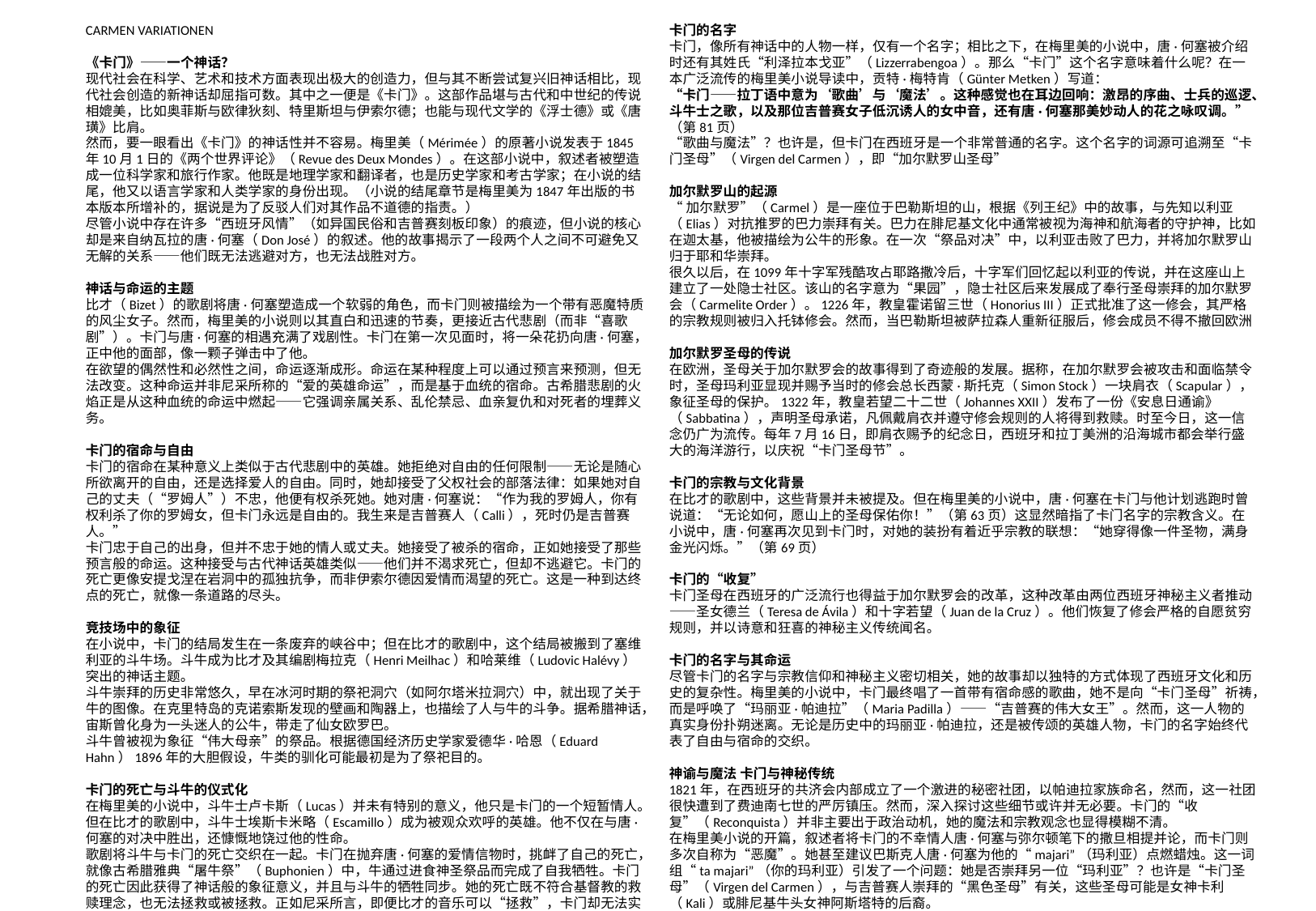

CARMEN VARIATIONEN

《卡门》——一个神话？
现代社会在科学、艺术和技术方面表现出极大的创造力，但与其不断尝试复兴旧神话相比，现代社会创造的新神话却屈指可数。其中之一便是《卡门》。这部作品堪与古代和中世纪的传说相媲美，比如奥菲斯与欧律狄刻、特里斯坦与伊索尔德；也能与现代文学的《浮士德》或《唐璜》比肩。
然而，要一眼看出《卡门》的神话性并不容易。梅里美（Mérimée）的原著小说发表于1845年10月1日的《两个世界评论》（Revue des Deux Mondes）。在这部小说中，叙述者被塑造成一位科学家和旅行作家。他既是地理学家和翻译者，也是历史学家和考古学家；在小说的结尾，他又以语言学家和人类学家的身份出现。（小说的结尾章节是梅里美为1847年出版的书本版本所增补的，据说是为了反驳人们对其作品不道德的指责。）
尽管小说中存在许多“西班牙风情”（如异国民俗和吉普赛刻板印象）的痕迹，但小说的核心却是来自纳瓦拉的唐·何塞（Don José）的叙述。他的故事揭示了一段两个人之间不可避免又无解的关系——他们既无法逃避对方，也无法战胜对方。

神话与命运的主题
比才（Bizet）的歌剧将唐·何塞塑造成一个软弱的角色，而卡门则被描绘为一个带有恶魔特质的风尘女子。然而，梅里美的小说则以其直白和迅速的节奏，更接近古代悲剧（而非“喜歌剧”）。卡门与唐·何塞的相遇充满了戏剧性。卡门在第一次见面时，将一朵花扔向唐·何塞，正中他的面部，像一颗子弹击中了他。
在欲望的偶然性和必然性之间，命运逐渐成形。命运在某种程度上可以通过预言来预测，但无法改变。这种命运并非尼采所称的“爱的英雄命运”，而是基于血统的宿命。古希腊悲剧的火焰正是从这种血统的命运中燃起——它强调亲属关系、乱伦禁忌、血亲复仇和对死者的埋葬义务。

卡门的宿命与自由
卡门的宿命在某种意义上类似于古代悲剧中的英雄。她拒绝对自由的任何限制——无论是随心所欲离开的自由，还是选择爱人的自由。同时，她却接受了父权社会的部落法律：如果她对自己的丈夫（“罗姆人”）不忠，他便有权杀死她。她对唐·何塞说：“作为我的罗姆人，你有权利杀了你的罗姆女，但卡门永远是自由的。我生来是吉普赛人（Calli），死时仍是吉普赛人。”
卡门忠于自己的出身，但并不忠于她的情人或丈夫。她接受了被杀的宿命，正如她接受了那些预言般的命运。这种接受与古代神话英雄类似——他们并不渴求死亡，但却不逃避它。卡门的死亡更像安提戈涅在岩洞中的孤独抗争，而非伊索尔德因爱情而渴望的死亡。这是一种到达终点的死亡，就像一条道路的尽头。

竞技场中的象征
在小说中，卡门的结局发生在一条废弃的峡谷中；但在比才的歌剧中，这个结局被搬到了塞维利亚的斗牛场。斗牛成为比才及其编剧梅拉克（Henri Meilhac）和哈莱维（Ludovic Halévy）突出的神话主题。
斗牛崇拜的历史非常悠久，早在冰河时期的祭祀洞穴（如阿尔塔米拉洞穴）中，就出现了关于牛的图像。在克里特岛的克诺索斯发现的壁画和陶器上，也描绘了人与牛的斗争。据希腊神话，宙斯曾化身为一头迷人的公牛，带走了仙女欧罗巴。
斗牛曾被视为象征“伟大母亲”的祭品。根据德国经济历史学家爱德华·哈恩（Eduard Hahn）1896年的大胆假设，牛类的驯化可能最初是为了祭祀目的。

卡门的死亡与斗牛的仪式化
在梅里美的小说中，斗牛士卢卡斯（Lucas）并未有特别的意义，他只是卡门的一个短暂情人。但在比才的歌剧中，斗牛士埃斯卡米略（Escamillo）成为被观众欢呼的英雄。他不仅在与唐·何塞的对决中胜出，还慷慨地饶过他的性命。
歌剧将斗牛与卡门的死亡交织在一起。卡门在抛弃唐·何塞的爱情信物时，挑衅了自己的死亡，就像古希腊雅典“屠牛祭”（Buphonien）中，牛通过进食神圣祭品而完成了自我牺牲。卡门的死亡因此获得了神话般的象征意义，并且与斗牛的牺牲同步。她的死亡既不符合基督教的救赎理念，也无法拯救或被拯救。正如尼采所言，即便比才的音乐可以“拯救”，卡门却无法实现救赎。

卡门的名字
卡门，像所有神话中的人物一样，仅有一个名字；相比之下，在梅里美的小说中，唐·何塞被介绍时还有其姓氏“利泽拉本戈亚”（Lizzerrabengoa）。那么“卡门”这个名字意味着什么呢？在一本广泛流传的梅里美小说导读中，贡特·梅特肯（Günter Metken）写道：
“卡门——拉丁语中意为‘歌曲’与‘魔法’。这种感觉也在耳边回响：激昂的序曲、士兵的巡逻、斗牛士之歌，以及那位吉普赛女子低沉诱人的女中音，还有唐·何塞那美妙动人的花之咏叹调。”（第81页）
“歌曲与魔法”？也许是，但卡门在西班牙是一个非常普通的名字。这个名字的词源可追溯至“卡门圣母”（Virgen del Carmen），即“加尔默罗山圣母”

加尔默罗山的起源
“加尔默罗”（Carmel）是一座位于巴勒斯坦的山，根据《列王纪》中的故事，与先知以利亚（Elias）对抗推罗的巴力崇拜有关。巴力在腓尼基文化中通常被视为海神和航海者的守护神，比如在迦太基，他被描绘为公牛的形象。在一次“祭品对决”中，以利亚击败了巴力，并将加尔默罗山归于耶和华崇拜。
很久以后，在1099年十字军残酷攻占耶路撒冷后，十字军们回忆起以利亚的传说，并在这座山上建立了一处隐士社区。该山的名字意为“果园”，隐士社区后来发展成了奉行圣母崇拜的加尔默罗会（Carmelite Order）。1226年，教皇霍诺留三世（Honorius III）正式批准了这一修会，其严格的宗教规则被归入托钵修会。然而，当巴勒斯坦被萨拉森人重新征服后，修会成员不得不撤回欧洲

加尔默罗圣母的传说
在欧洲，圣母关于加尔默罗会的故事得到了奇迹般的发展。据称，在加尔默罗会被攻击和面临禁令时，圣母玛利亚显现并赐予当时的修会总长西蒙·斯托克（Simon Stock）一块肩衣（Scapular），象征圣母的保护。1322年，教皇若望二十二世（Johannes XXII）发布了一份《安息日通谕》（Sabbatina），声明圣母承诺，凡佩戴肩衣并遵守修会规则的人将得到救赎。时至今日，这一信念仍广为流传。每年7月16日，即肩衣赐予的纪念日，西班牙和拉丁美洲的沿海城市都会举行盛大的海洋游行，以庆祝“卡门圣母节”。

卡门的宗教与文化背景
在比才的歌剧中，这些背景并未被提及。但在梅里美的小说中，唐·何塞在卡门与他计划逃跑时曾说道：“无论如何，愿山上的圣母保佑你！”（第63页）这显然暗指了卡门名字的宗教含义。在小说中，唐·何塞再次见到卡门时，对她的装扮有着近乎宗教的联想：“她穿得像一件圣物，满身金光闪烁。”（第69页）

卡门的“收复”
卡门圣母在西班牙的广泛流行也得益于加尔默罗会的改革，这种改革由两位西班牙神秘主义者推动——圣女德兰（Teresa de Ávila）和十字若望（Juan de la Cruz）。他们恢复了修会严格的自愿贫穷规则，并以诗意和狂喜的神秘主义传统闻名。

卡门的名字与其命运
尽管卡门的名字与宗教信仰和神秘主义密切相关，她的故事却以独特的方式体现了西班牙文化和历史的复杂性。梅里美的小说中，卡门最终唱了一首带有宿命感的歌曲，她不是向“卡门圣母”祈祷，而是呼唤了“玛丽亚·帕迪拉”（Maria Padilla）——“吉普赛的伟大女王”。然而，这一人物的真实身份扑朔迷离。无论是历史中的玛丽亚·帕迪拉，还是被传颂的英雄人物，卡门的名字始终代表了自由与宿命的交织。

神谕与魔法 卡门与神秘传统
1821年，在西班牙的共济会内部成立了一个激进的秘密社团，以帕迪拉家族命名，然而，这一社团很快遭到了费迪南七世的严厉镇压。然而，深入探讨这些细节或许并无必要。卡门的“收复”（Reconquista）并非主要出于政治动机，她的魔法和宗教观念也显得模糊不清。
在梅里美小说的开篇，叙述者将卡门的不幸情人唐·何塞与弥尔顿笔下的撒旦相提并论，而卡门则多次自称为“恶魔”。她甚至建议巴斯克人唐·何塞为他的“majari”（玛利亚）点燃蜡烛。这一词组“ta majari”（你的玛利亚）引发了一个问题：她是否崇拜另一位“玛利亚”？也许是“卡门圣母”（Virgen del Carmen），与吉普赛人崇拜的“黑色圣母”有关，这些圣母可能是女神卡利（Kali）或腓尼基牛头女神阿斯塔特的后裔。